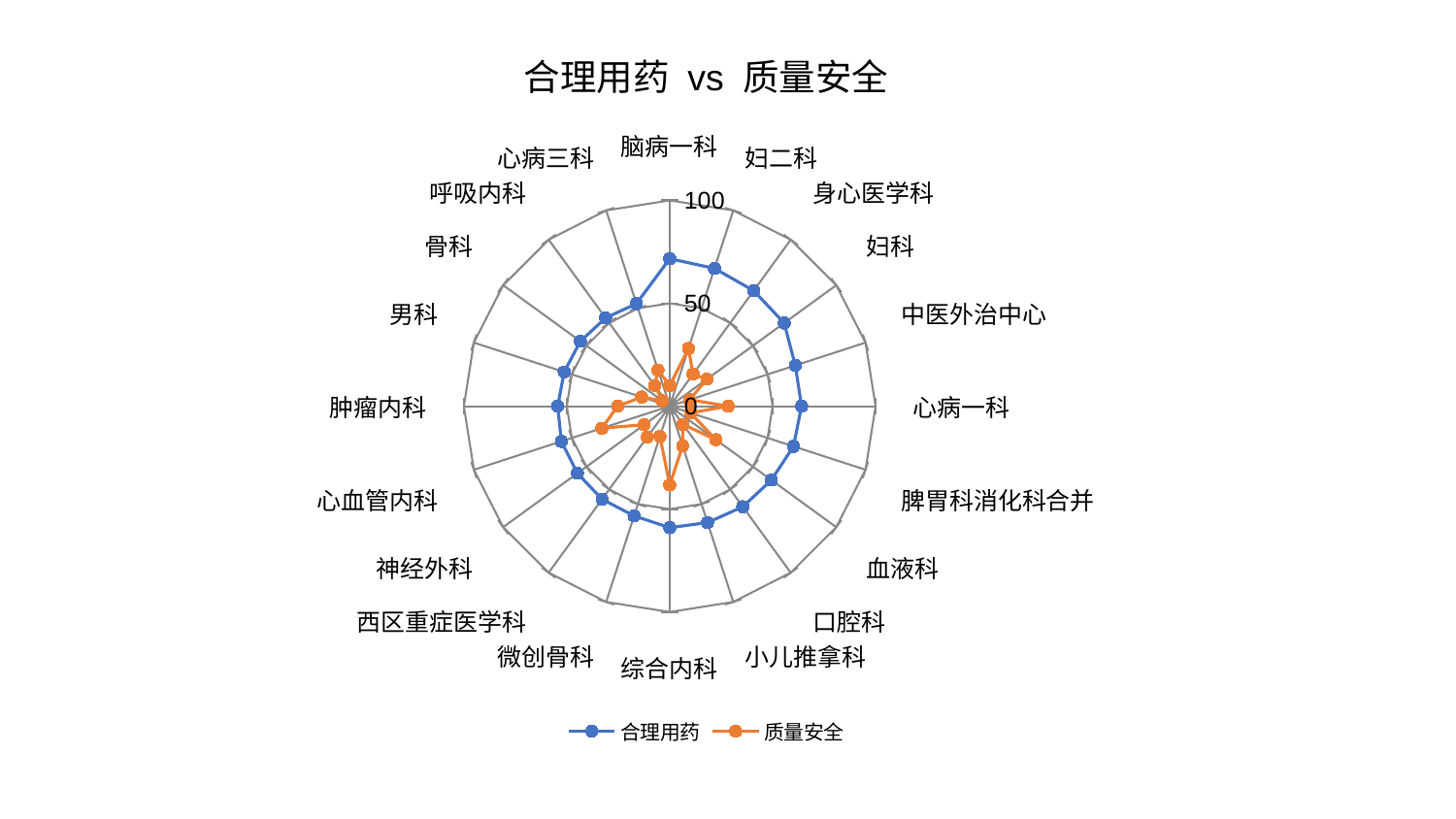

### Chart: 合理用药 vs 质量安全

| Category | 合理用药 | 质量安全 |
|---|---|---|
| 脑病一科 | 71.6639024736335 | 10.007721427067054 |
| 妇二科 | 70.38324519437349 | 29.460469209837225 |
| 身心医学科 | 69.38008997161117 | 19.272536356756454 |
| 妇科 | 68.75060201951351 | 22.3283603379383 |
| 中医外治中心 | 64.14823576367147 | 10.13364484485673 |
| 心病一科 | 64.057529021277 | 28.402885380587197 |
| 脾胃科消化科合并 | 63.24208763827139 | 10.611816440540421 |
| 血液科 | 61.06929683474816 | 27.720570989287193 |
| 口腔科 | 60.40592288955016 | 10.9165615133012 |
| 小儿推拿科 | 59.461087102179874 | 20.276395788136817 |
| 综合内科 | 59.04293675236413 | 38.288539003197016 |
| 微创骨科 | 56.03891830700941 | 15.406312651830032 |
| 西区重症医学科 | 55.88841929126623 | 18.55635957261063 |
| 神经外科 | 55.438058285373415 | 15.327586008221491 |
| 心血管内科 | 55.36502999607457 | 34.65952066262175 |
| 肿瘤内科 | 54.37712433625622 | 25.278729995383273 |
| 男科 | 53.91073856387467 | 14.303988160200026 |
| 骨科 | 53.653901402481225 | 4.381563995030875 |
| 呼吸内科 | 53.016575294289666 | 12.45546904947373 |
| 心病三科 | 52.38083549969297 | 18.47166531685622 |
49